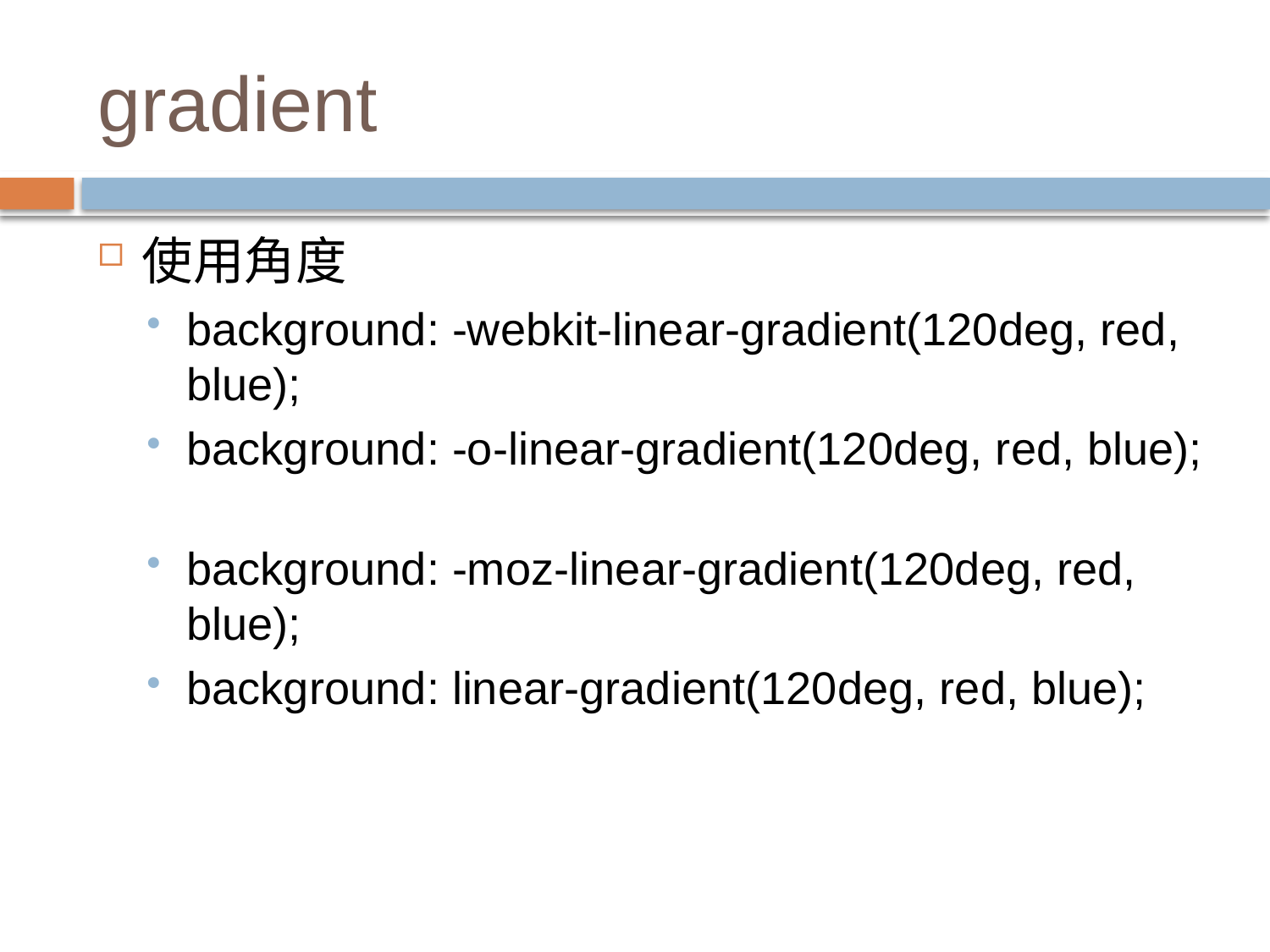

# gradient
使用角度
background: -webkit-linear-gradient(120deg, red, blue);
background: -o-linear-gradient(120deg, red, blue);
background: -moz-linear-gradient(120deg, red, blue);
background: linear-gradient(120deg, red, blue);